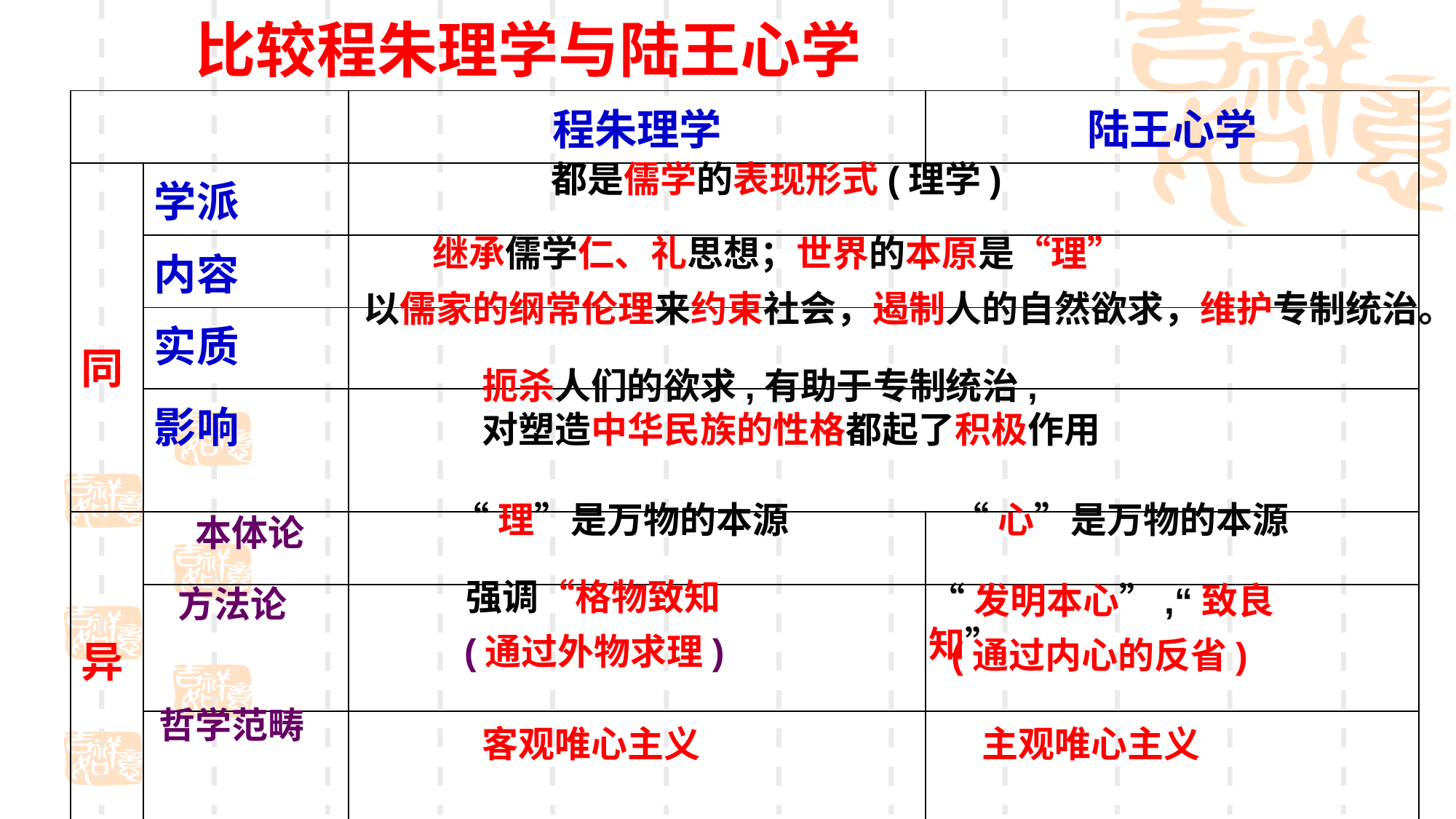

比较程朱理学与陆王心学
|  |  | 程朱理学 | 陆王心学 |
| --- | --- | --- | --- |
| 同 | 学派 |  |  |
|  | 内容 |  |  |
|  | 实质 |  |  |
|  | 影响 |  |  |
| 异 |  |  |  |
|  |  |  |  |
|  |  |  |  |
都是儒学的表现形式(理学)
继承儒学仁、礼思想；世界的本原是“理”
以儒家的纲常伦理来约束社会，遏制人的自然欲求，维护专制统治。
扼杀人们的欲求,有助于专制统治,
对塑造中华民族的性格都起了积极作用
“理”是万物的本源
“心”是万物的本源
本体论
强调“格物致知
“发明本心”,“致良知”
方法论
(通过外物求理)
(通过内心的反省)
哲学范畴
客观唯心主义
主观唯心主义